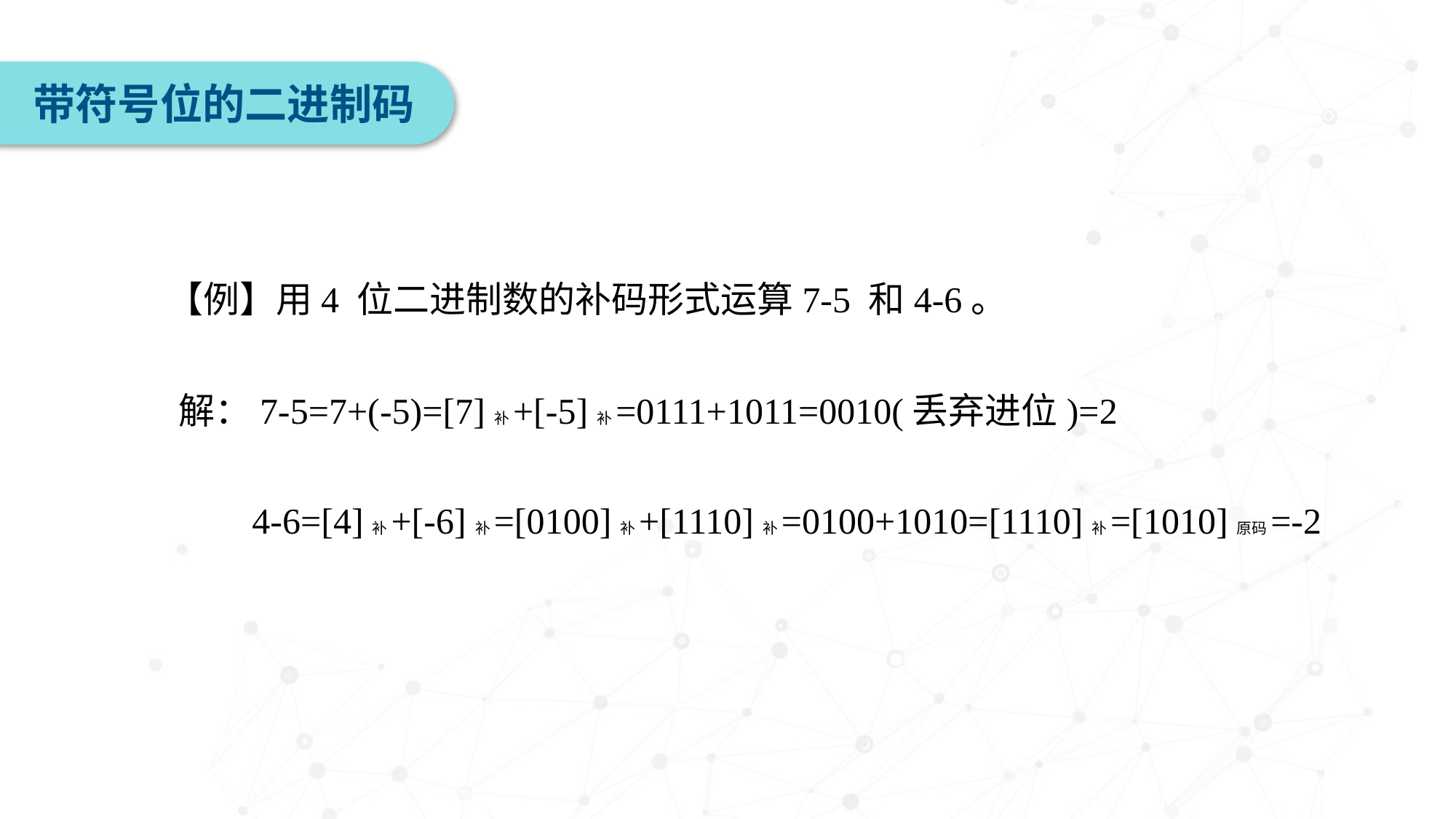

带符号位的二进制码
【例】用4 位二进制数的补码形式运算7-5 和4-6。
解：7-5=7+(-5)=[7]补+[-5]补=0111+1011=0010(丢弃进位)=2
4-6=[4]补+[-6]补=[0100]补+[1110]补=0100+1010=[1110]补=[1010]原码=-2
44